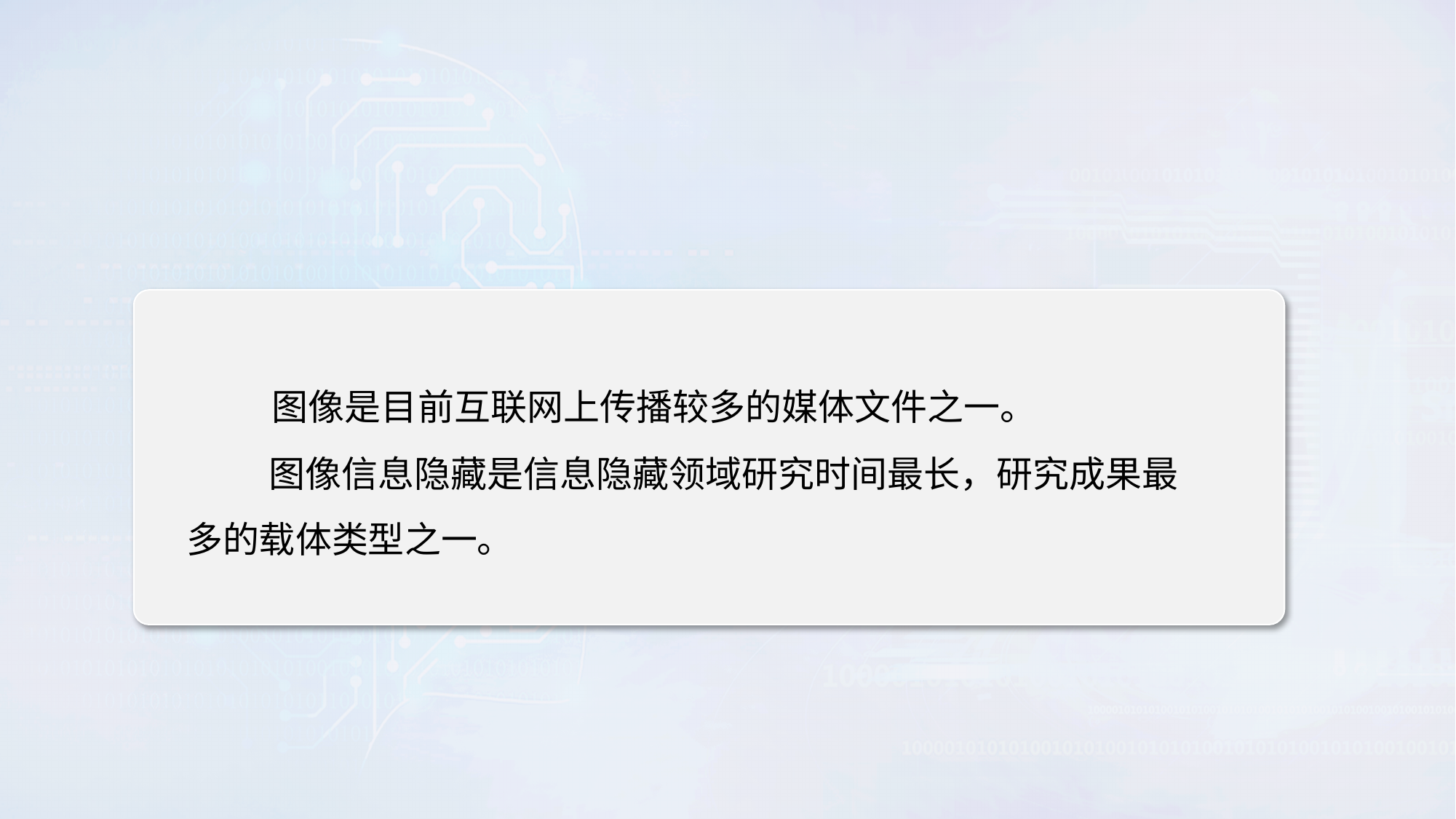

图像是目前互联网上传播较多的媒体文件之一。
         图像信息隐藏是信息隐藏领域研究时间最长，研究成果最多的载体类型之一。